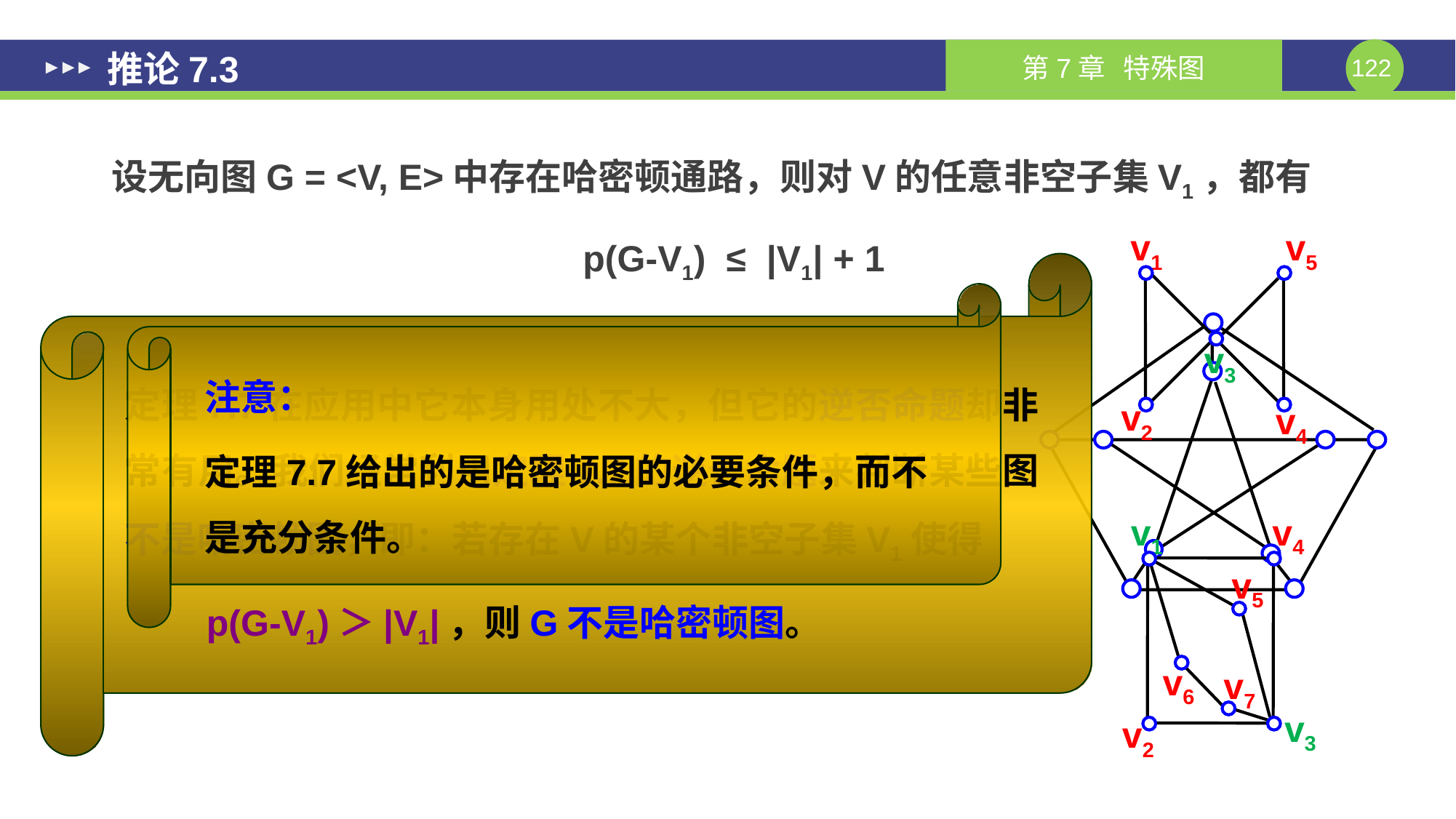

# 推论7.3
设无向图G = <V, E>中存在哈密顿通路，则对V的任意非空子集V1，都有
p(G-V1)  ≤  |V1| + 1
v1
v5

v3

v2

v4
定理7.7在应用中它本身用处不大，但它的逆否命题却非常有用。我们经常利用定理7.7的逆否命题来判断某些图不是哈密顿图，即：若存在V的某个非空子集V1使得
        p(G-V1)＞|V1|，则G不是哈密顿图。
注意：
定理7.7给出的是哈密顿图的必要条件，而不是充分条件。

v1
v4

v5

v6
v7

v3

v2